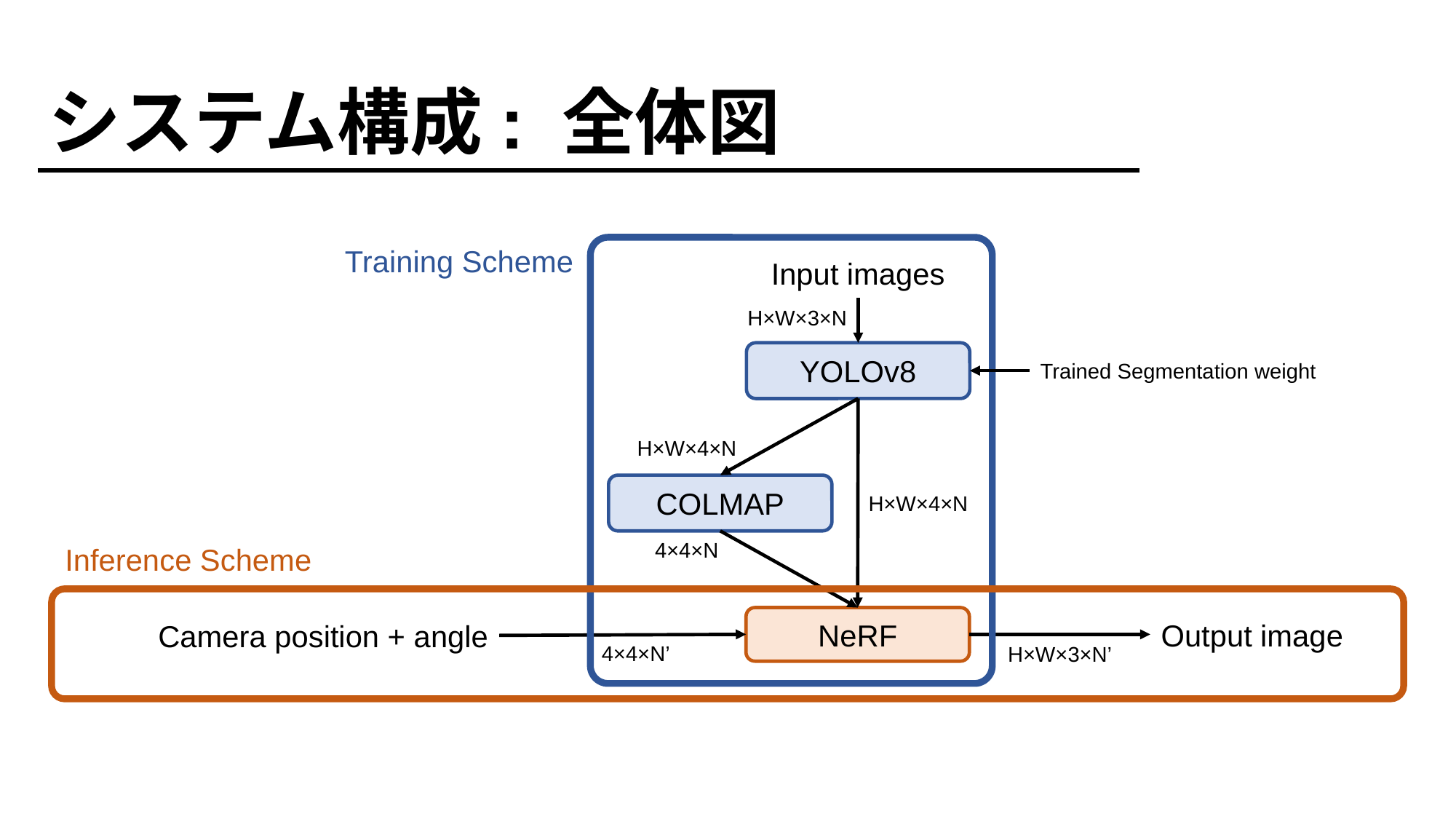

4
システム構成: 全体図
Training Scheme

Input images
H×W×3×N
YOLOv8
Trained Segmentation weight
H×W×4×N
COLMAP
H×W×4×N
Inference Scheme
4×4×N

Output image
Camera position + angle
NeRF
4×4×N’
H×W×3×N’